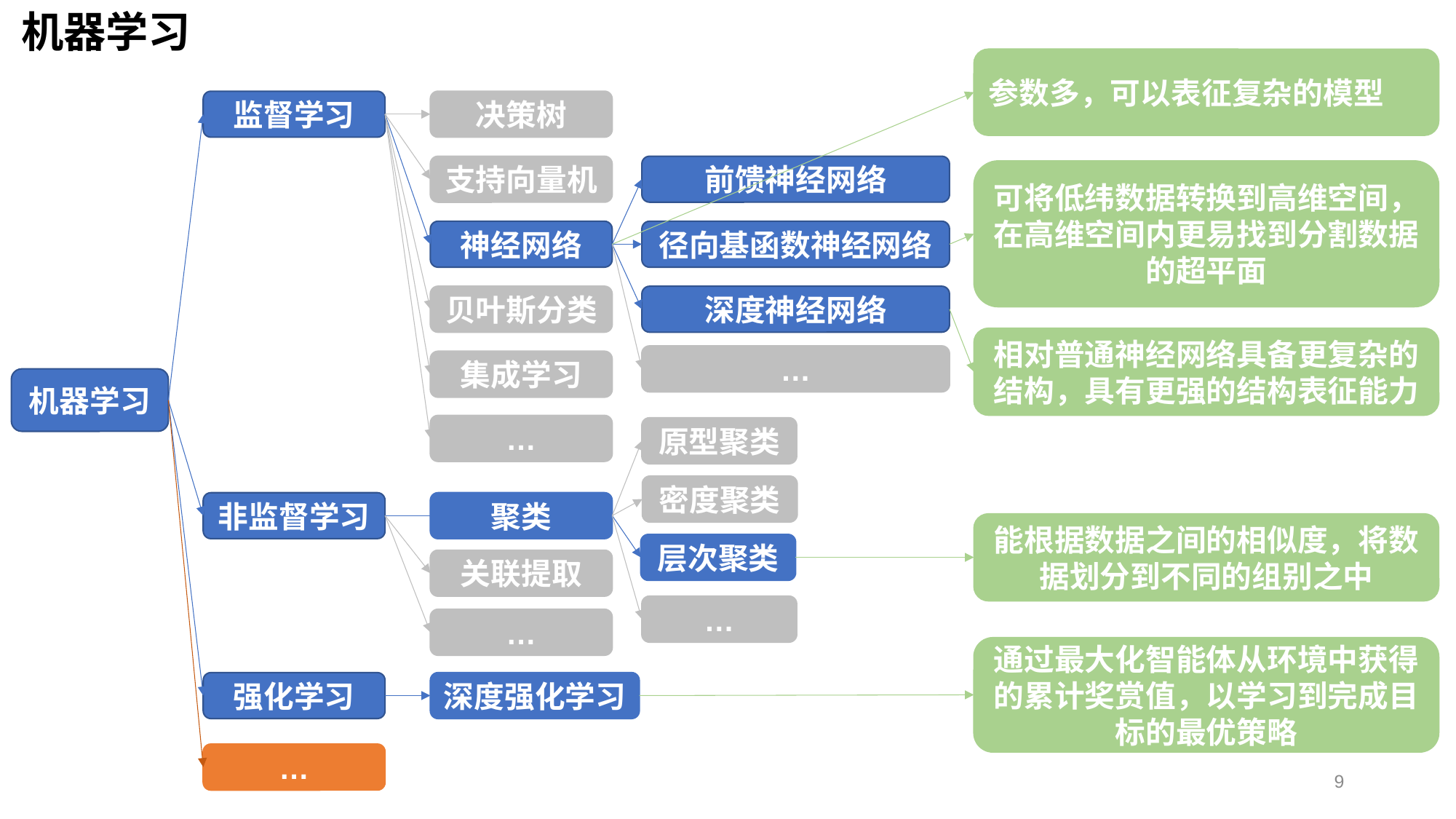

机器学习
参数多，可以表征复杂的模型
决策树
监督学习
前馈神经网络
支持向量机
可将低纬数据转换到高维空间，在高维空间内更易找到分割数据的超平面
径向基函数神经网络
神经网络
深度神经网络
贝叶斯分类
相对普通神经网络具备更复杂的结构，具有更强的结构表征能力
…
集成学习
机器学习
…
原型聚类
密度聚类
聚类
非监督学习
能根据数据之间的相似度，将数据划分到不同的组别之中
层次聚类
关联提取
…
…
通过最大化智能体从环境中获得的累计奖赏值，以学习到完成目标的最优策略
强化学习
深度强化学习
…
9